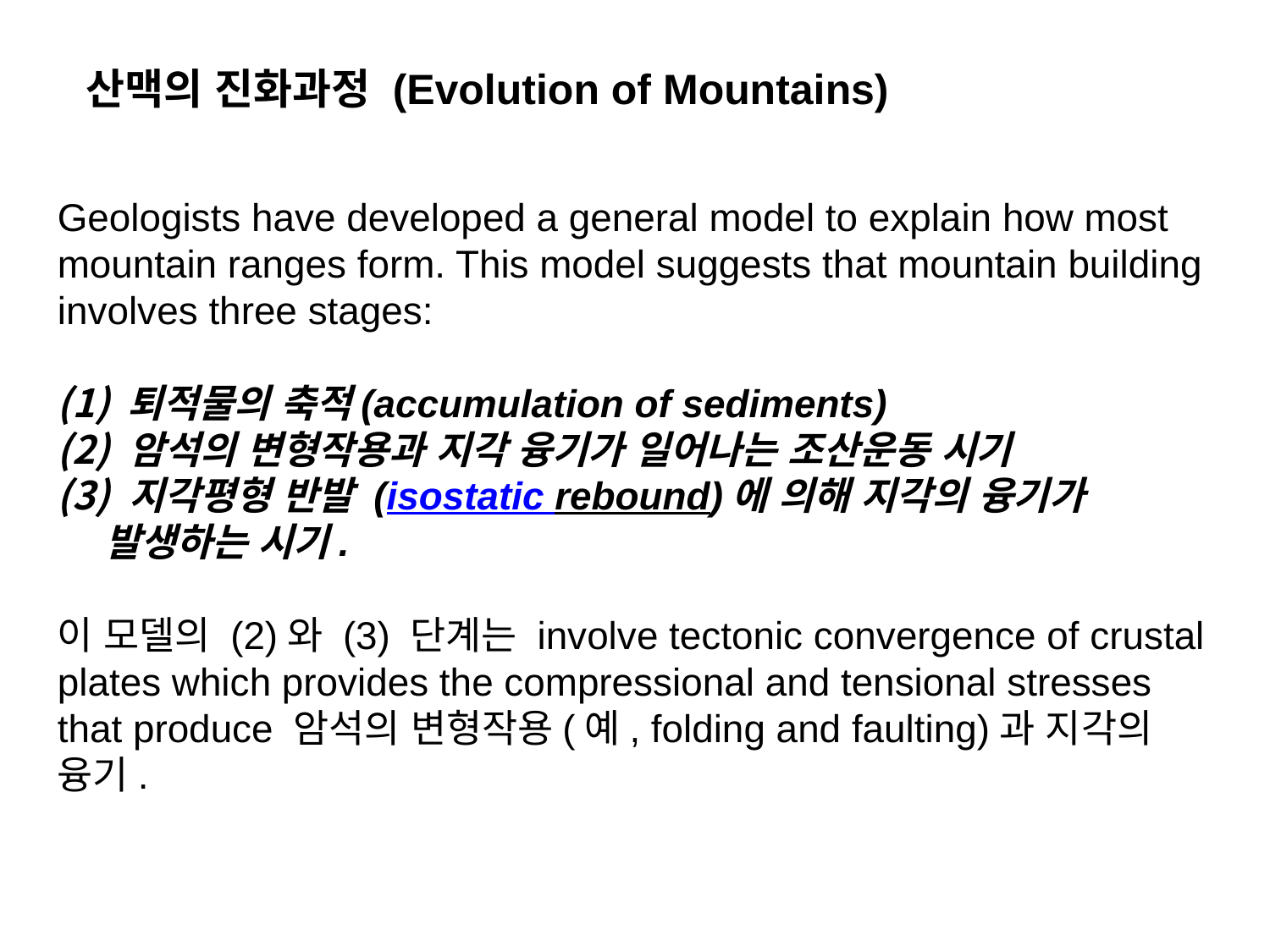

산맥의 진화과정 (Evolution of Mountains)
Geologists have developed a general model to explain how most mountain ranges form. This model suggests that mountain building involves three stages:

 퇴적물의 축적(accumulation of sediments)
 암석의 변형작용과 지각 융기가 일어나는 조산운동 시기
 지각평형 반발 (isostatic rebound)에 의해 지각의 융기가 발생하는 시기.

이 모델의 (2)와 (3) 단계는 involve tectonic convergence of crustal plates which provides the compressional and tensional stresses that produce 암석의 변형작용(예, folding and faulting)과 지각의 융기.